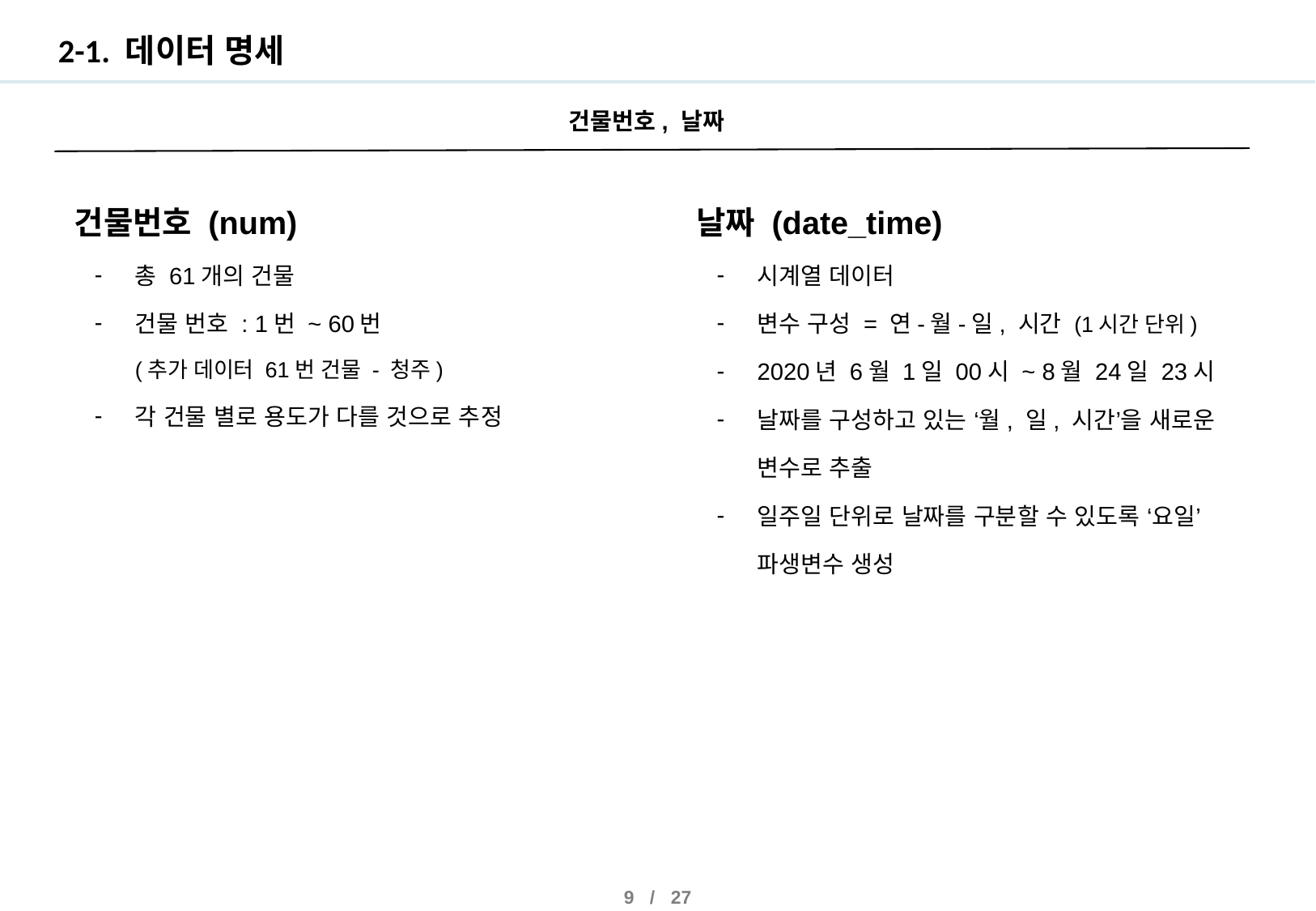

# 2-1. 데이터 명세
건물번호, 날짜
날짜 (date_time)
시계열 데이터
변수 구성 = 연-월-일, 시간 (1시간 단위)
2020년 6월 1일 00시 ~ 8월 24일 23시
날짜를 구성하고 있는 ‘월, 일, 시간’을 새로운 변수로 추출
일주일 단위로 날짜를 구분할 수 있도록 ‘요일’ 파생변수 생성
건물번호 (num)
총 61개의 건물
건물 번호 : 1번 ~ 60번
(추가 데이터 61번 건물 - 청주)
각 건물 별로 용도가 다를 것으로 추정